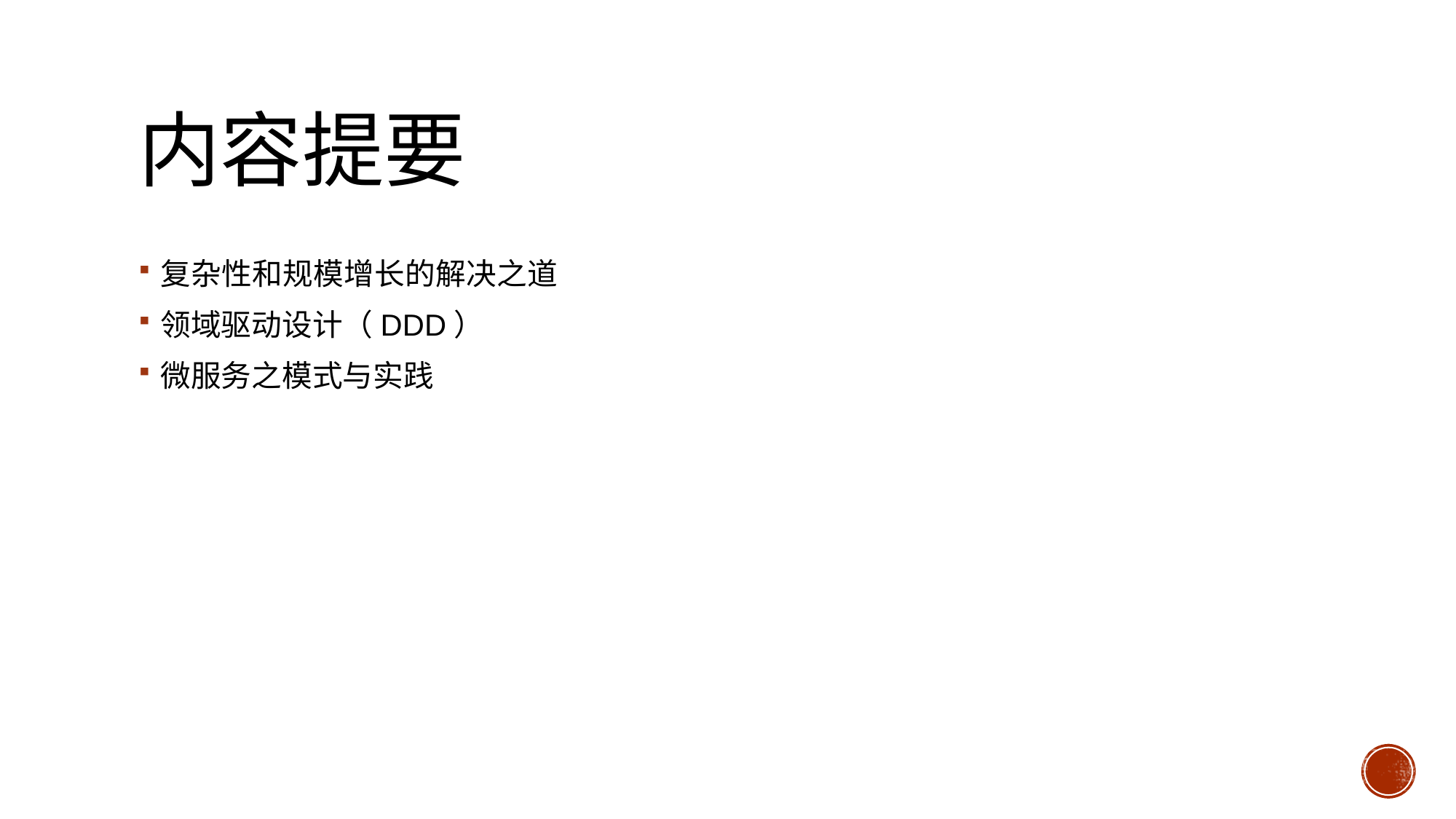

# 内容提要
复杂性和规模增长的解决之道
领域驱动设计（DDD）
微服务之模式与实践